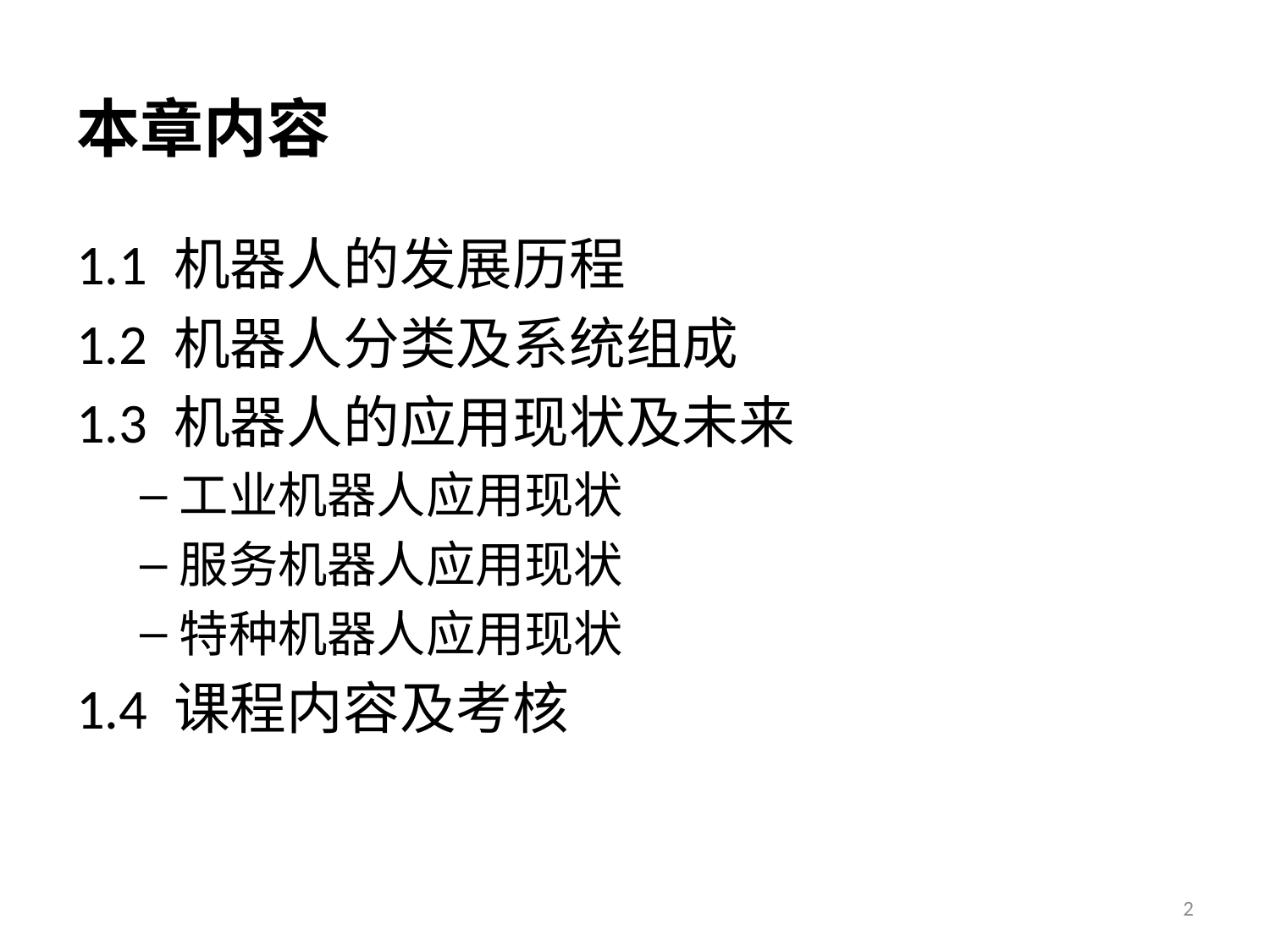

# 本章内容
1.1 机器人的发展历程
1.2 机器人分类及系统组成
1.3 机器人的应用现状及未来
工业机器人应用现状
服务机器人应用现状
特种机器人应用现状
1.4 课程内容及考核

2